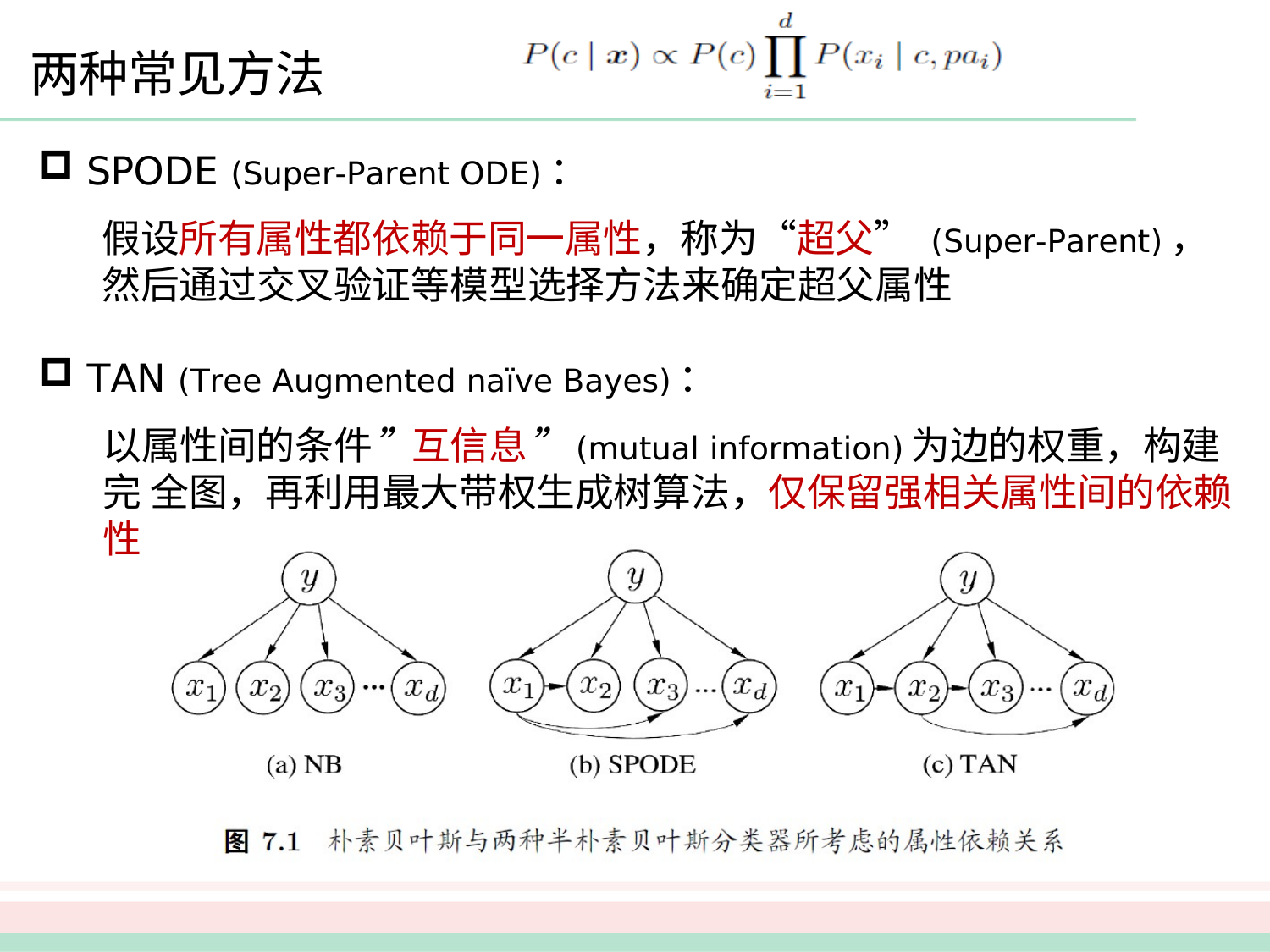

# 两种常见方法
SPODE (Super-Parent ODE)：
假设所有属性都依赖于同一属性，称为“超父” (Super-Parent)， 然后通过交叉验证等模型选择方法来确定超父属性

TAN (Tree Augmented naïve Bayes)：
以属性间的条件”互信息”(mutual information)为边的权重，构建完 全图，再利用最大带权生成树算法，仅保留强相关属性间的依赖性